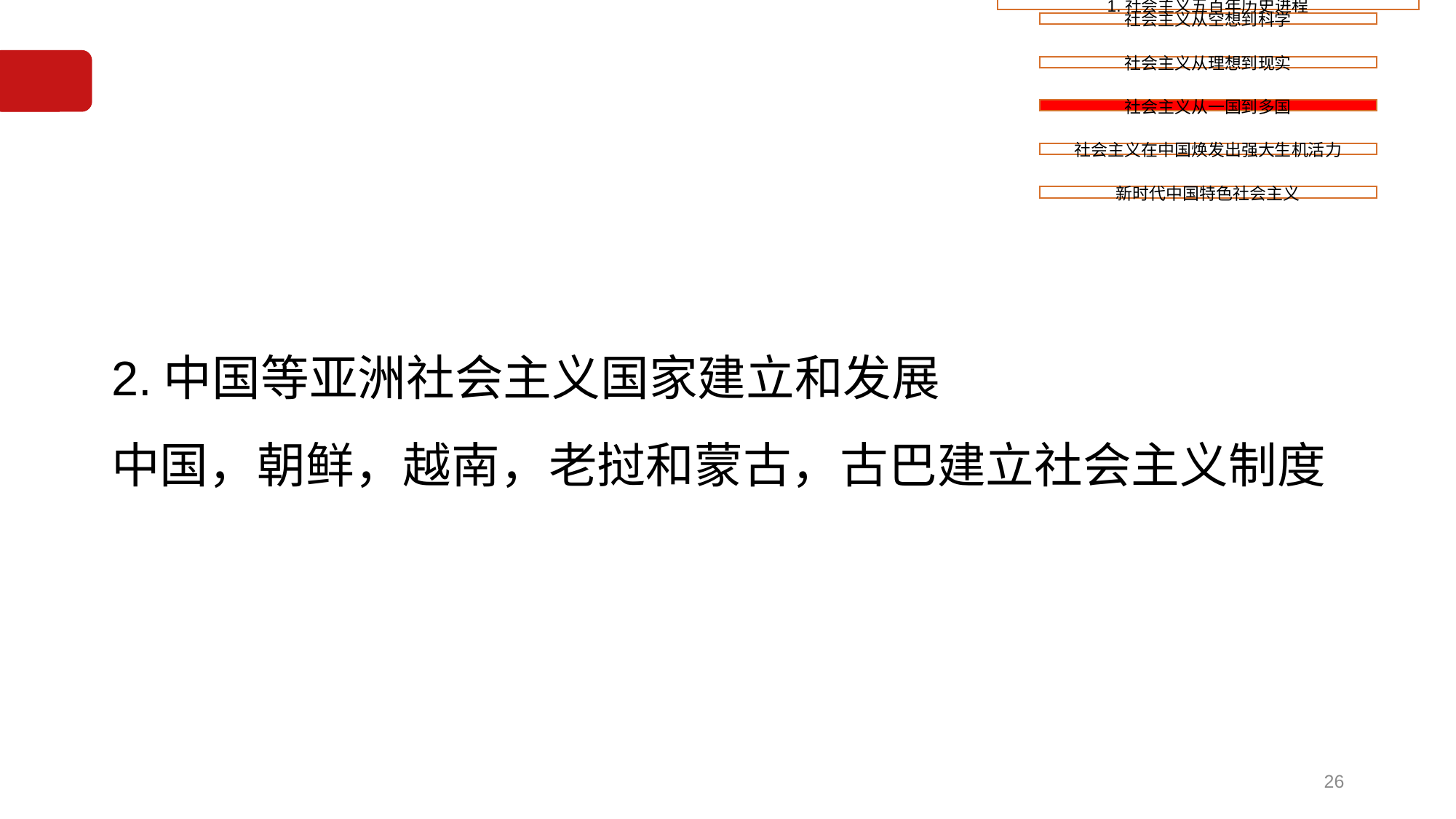

1.社会主义五百年历史进程
社会主义从空想到科学
社会主义从理想到现实
社会主义从一国到多国
社会主义在中国焕发出强大生机活力
新时代中国特色社会主义
6.1.3社会主义从一国到多国的发展
2.中国等亚洲社会主义国家建立和发展
中国，朝鲜，越南，老挝和蒙古，古巴建立社会主义制度
26